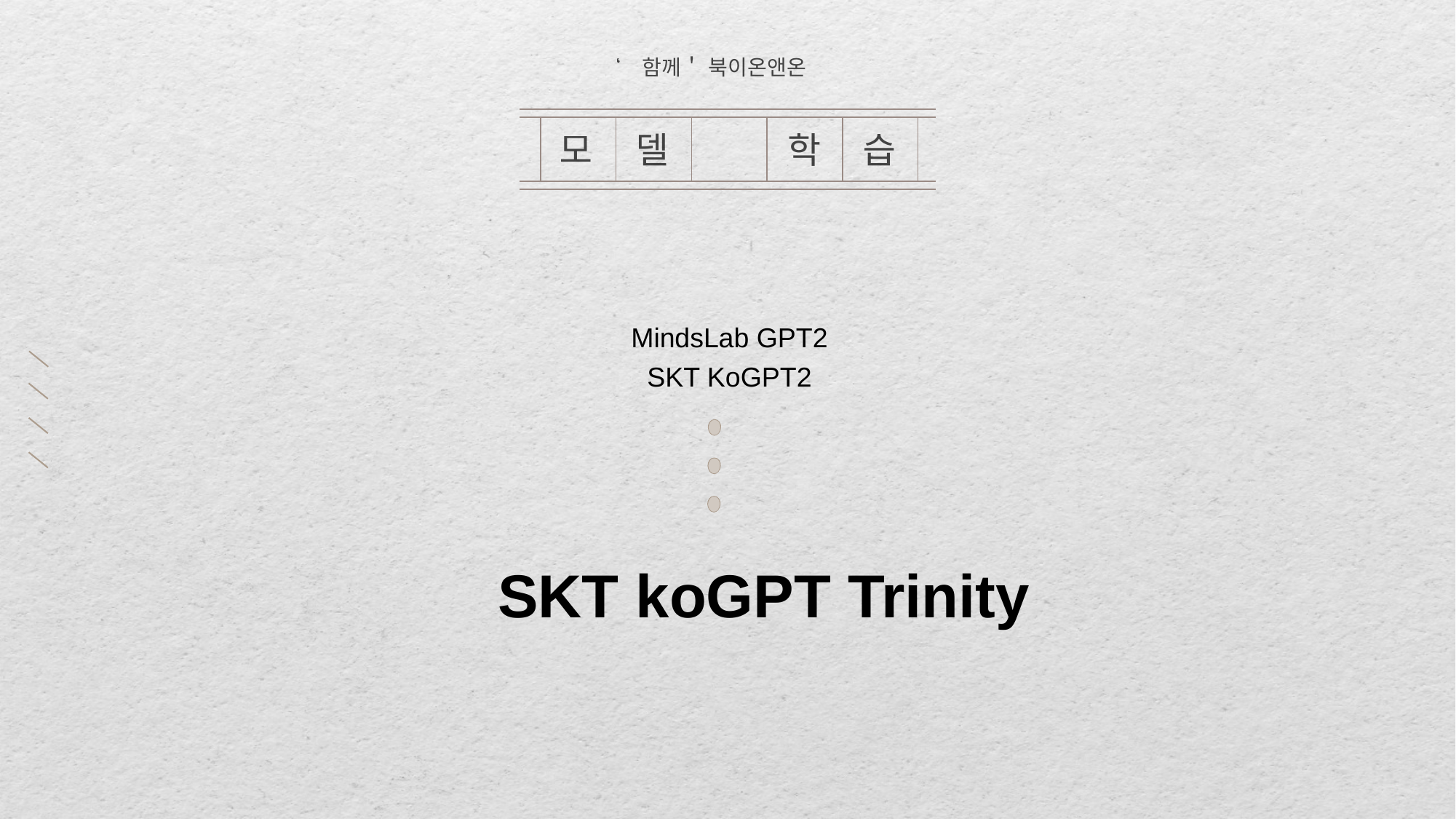

‘함께＇ 북이온앤온
모
델
학
습
MindsLab GPT2
SKT KoGPT2

SKT koGPT Trinity